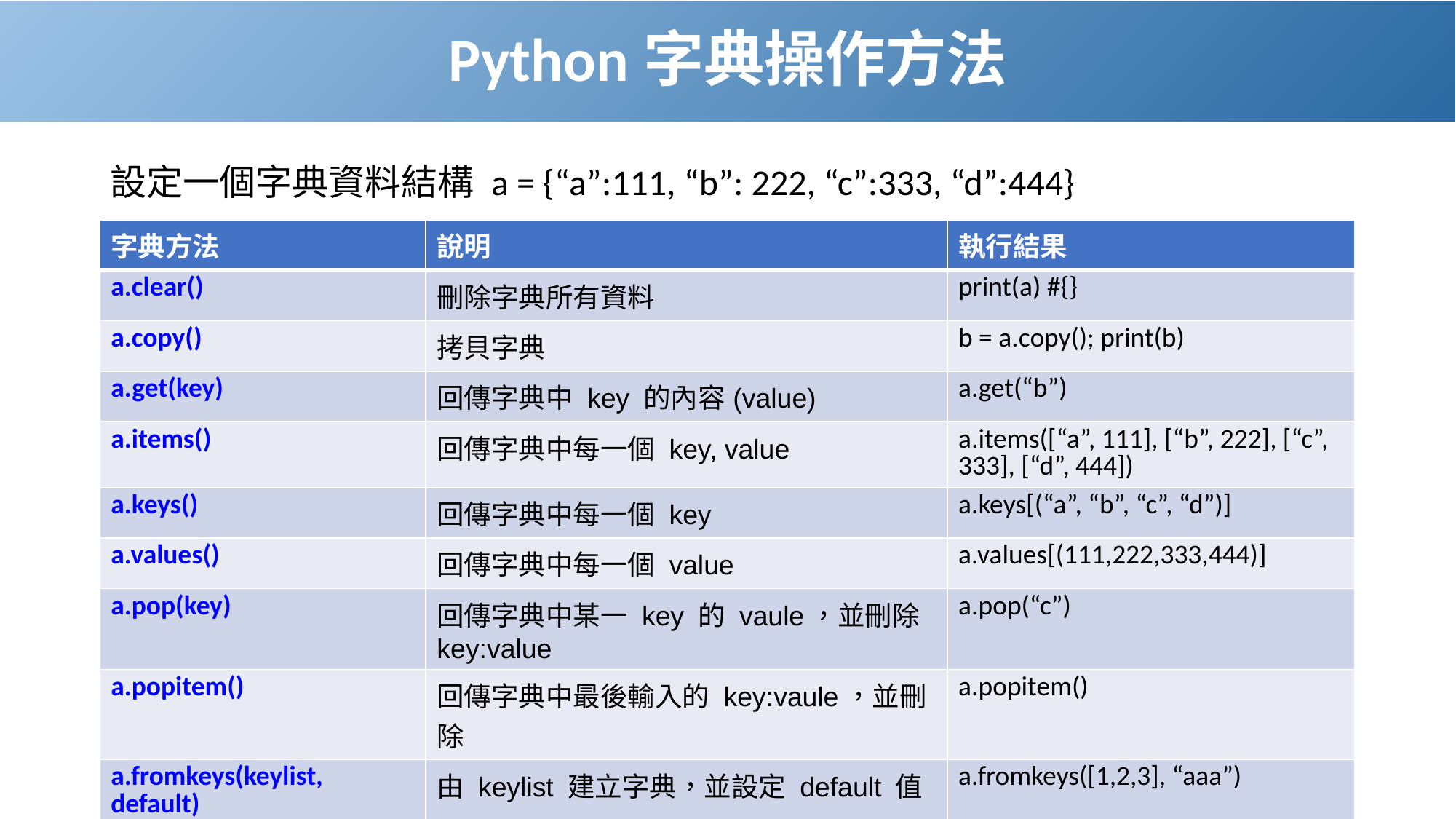

# Python字典操作方法
設定一個字典資料結構 a = {“a”:111, “b”: 222, “c”:333, “d”:444}
| 字典方法 | 說明 | 執行結果 |
| --- | --- | --- |
| a.clear() | 刪除字典所有資料 | print(a) #{} |
| a.copy() | 拷貝字典 | b = a.copy(); print(b) |
| a.get(key) | 回傳字典中 key 的內容(value) | a.get(“b”) |
| a.items() | 回傳字典中每一個 key, value | a.items([“a”, 111], [“b”, 222], [“c”, 333], [“d”, 444]) |
| a.keys() | 回傳字典中每一個 key | a.keys[(“a”, “b”, “c”, “d”)] |
| a.values() | 回傳字典中每一個 value | a.values[(111,222,333,444)] |
| a.pop(key) | 回傳字典中某一 key 的 vaule，並刪除 key:value | a.pop(“c”) |
| a.popitem() | 回傳字典中最後輸入的 key:vaule，並刪除 | a.popitem() |
| a.fromkeys(keylist, default) | 由 keylist 建立字典，並設定 default 值 | a.fromkeys([1,2,3], “aaa”) |
129